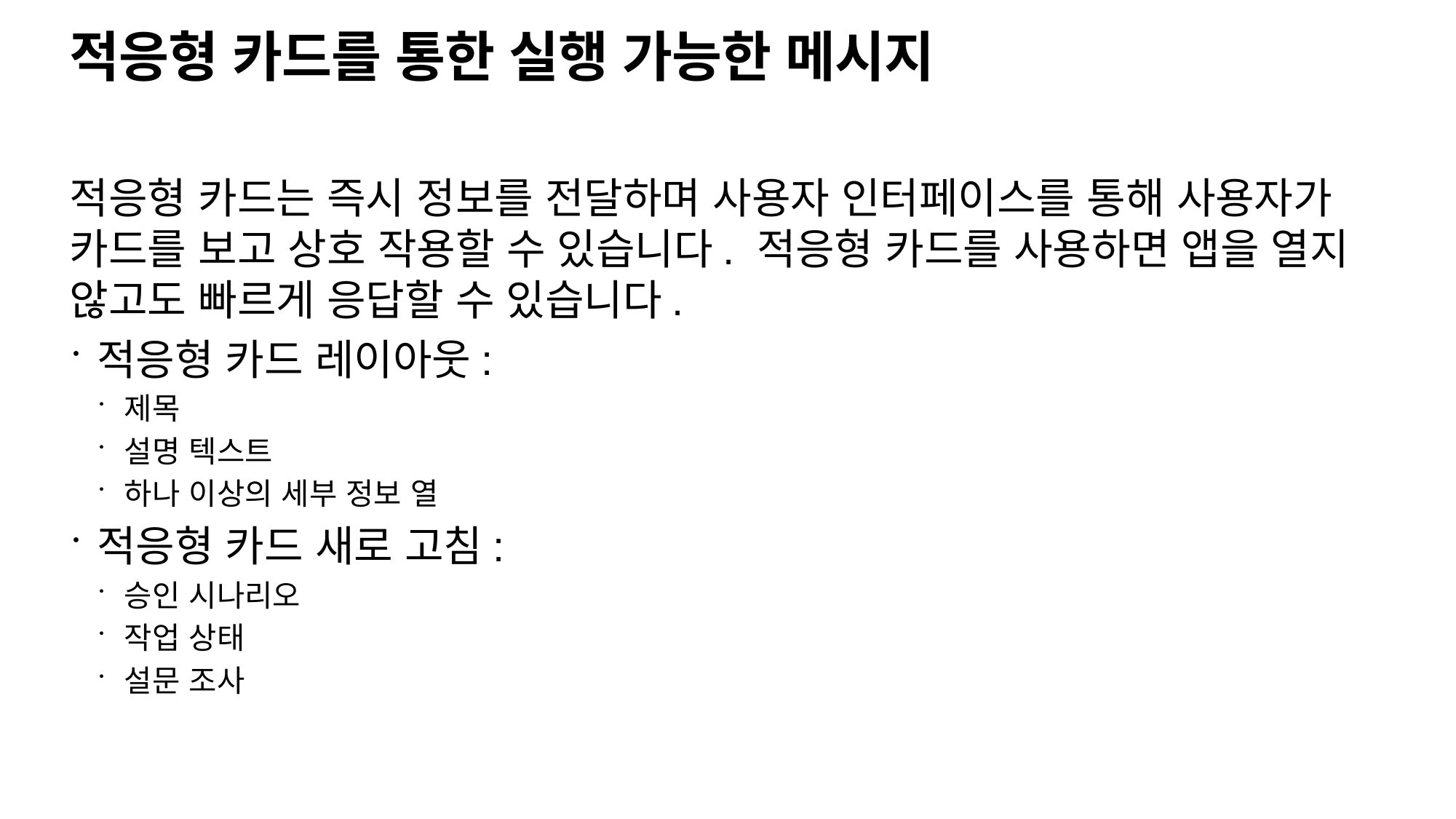

# 적응형 카드를 통한 실행 가능한 메시지
적응형 카드는 즉시 정보를 전달하며 사용자 인터페이스를 통해 사용자가 카드를 보고 상호 작용할 수 있습니다. 적응형 카드를 사용하면 앱을 열지 않고도 빠르게 응답할 수 있습니다.
적응형 카드 레이아웃:
제목
설명 텍스트
하나 이상의 세부 정보 열
적응형 카드 새로 고침:
승인 시나리오
작업 상태
설문 조사